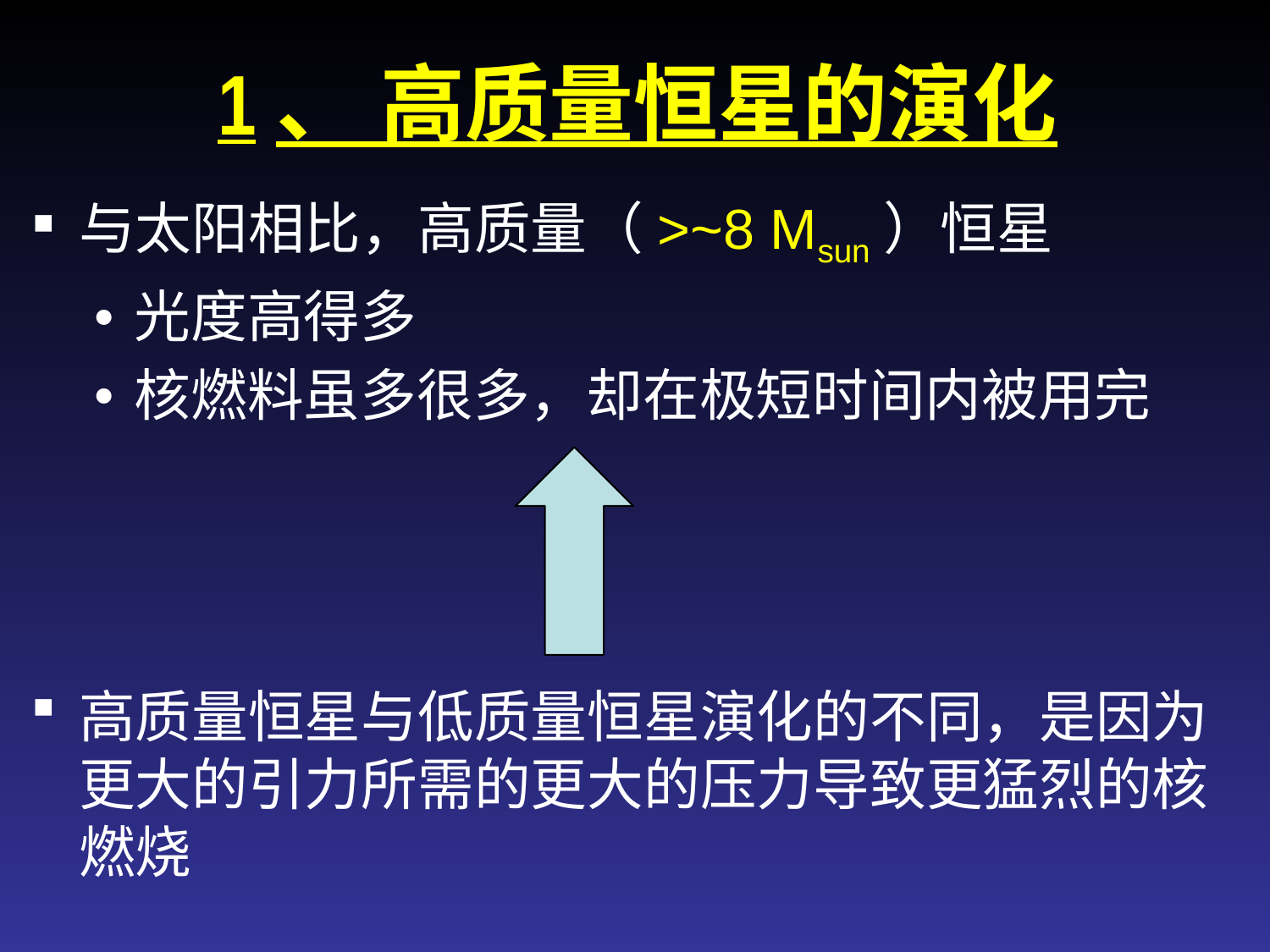

# 1、 高质量恒星的演化
与太阳相比，高质量（>~8 Msun）恒星
光度高得多
核燃料虽多很多，却在极短时间内被用完

高质量恒星与低质量恒星演化的不同，是因为更大的引力所需的更大的压力导致更猛烈的核燃烧